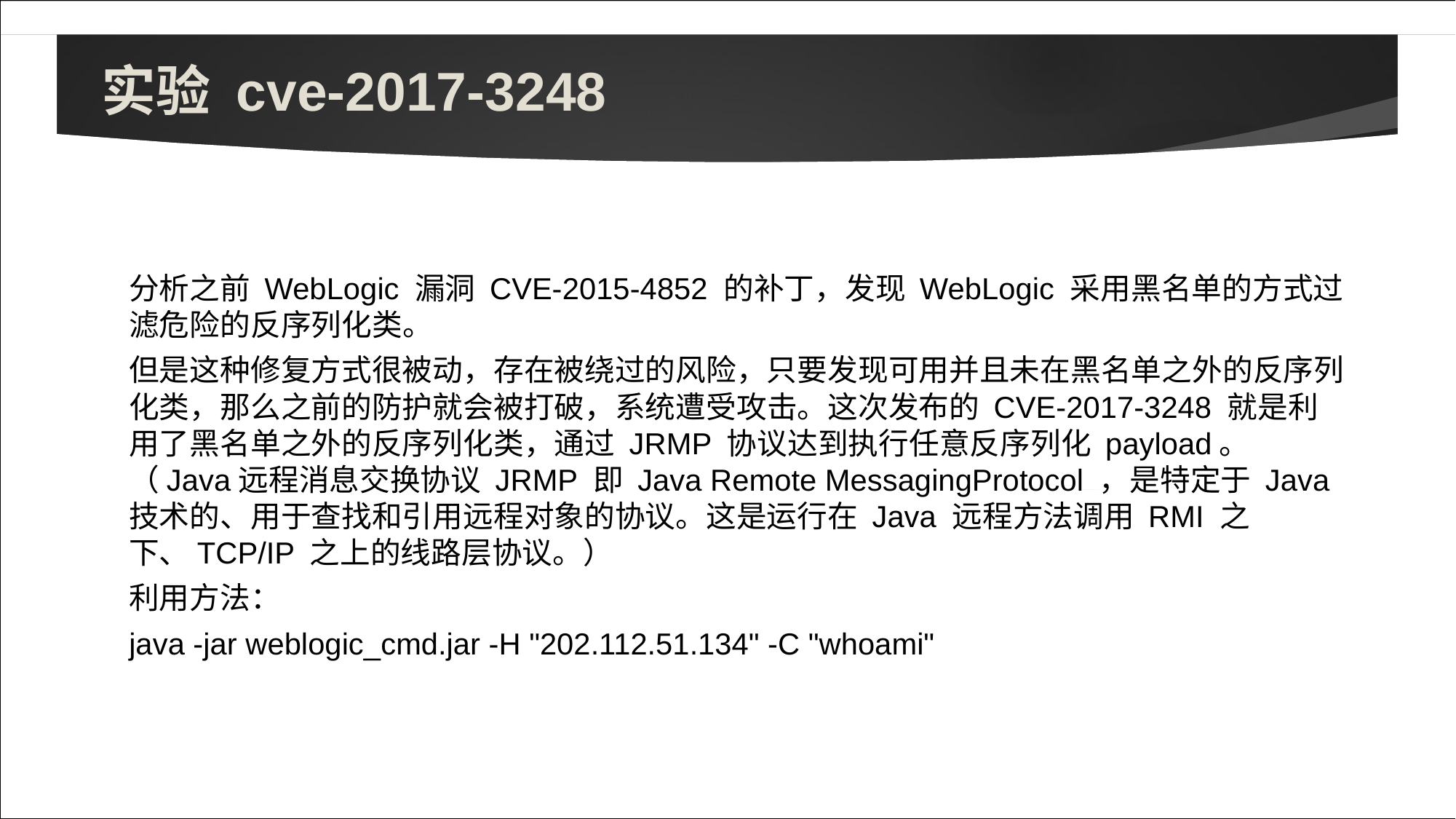

# 实验 cve-2017-3248
分析之前 WebLogic 漏洞 CVE-2015-4852 的补丁，发现 WebLogic 采用黑名单的方式过滤危险的反序列化类。
但是这种修复方式很被动，存在被绕过的风险，只要发现可用并且未在黑名单之外的反序列化类，那么之前的防护就会被打破，系统遭受攻击。这次发布的 CVE-2017-3248 就是利用了黑名单之外的反序列化类，通过 JRMP 协议达到执行任意反序列化 payload。（Java远程消息交换协议 JRMP 即 Java Remote MessagingProtocol ，是特定于 Java 技术的、用于查找和引用远程对象的协议。这是运行在 Java 远程方法调用 RMI 之下、TCP/IP 之上的线路层协议。）
利用方法：
java -jar weblogic_cmd.jar -H "202.112.51.134" -C "whoami"